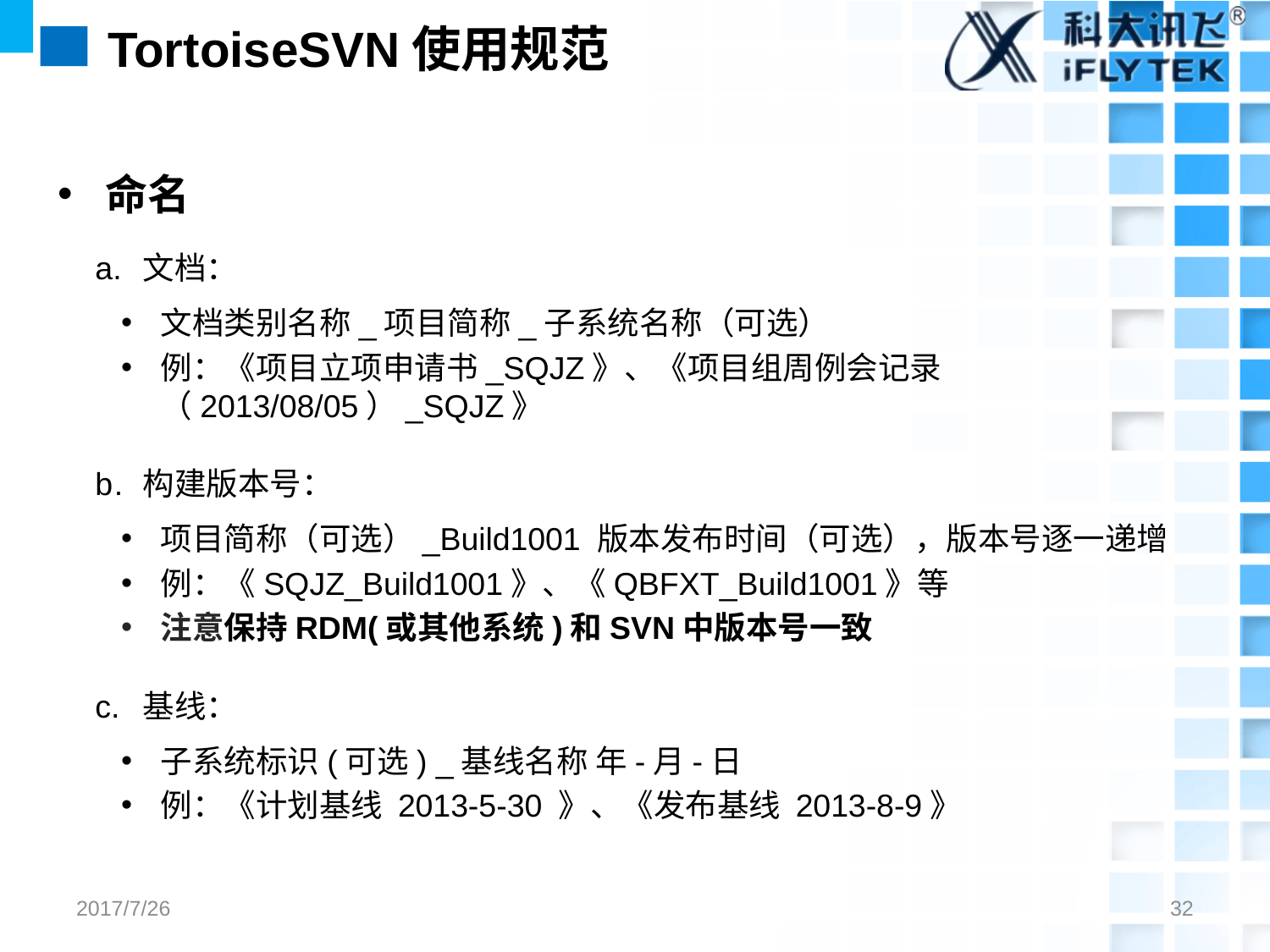

# TortoiseSVN使用规范
命名
文档：
文档类别名称_项目简称_子系统名称（可选）
例：《项目立项申请书_SQJZ》、《项目组周例会记录（2013/08/05）_SQJZ》
构建版本号：
项目简称（可选）_Build1001 版本发布时间（可选），版本号逐一递增
例：《SQJZ_Build1001》、《QBFXT_Build1001》等
注意保持RDM(或其他系统)和SVN中版本号一致
基线：
子系统标识(可选) _基线名称 年-月-日
例：《计划基线 2013-5-30 》、《发布基线 2013-8-9》

2017/7/26
32